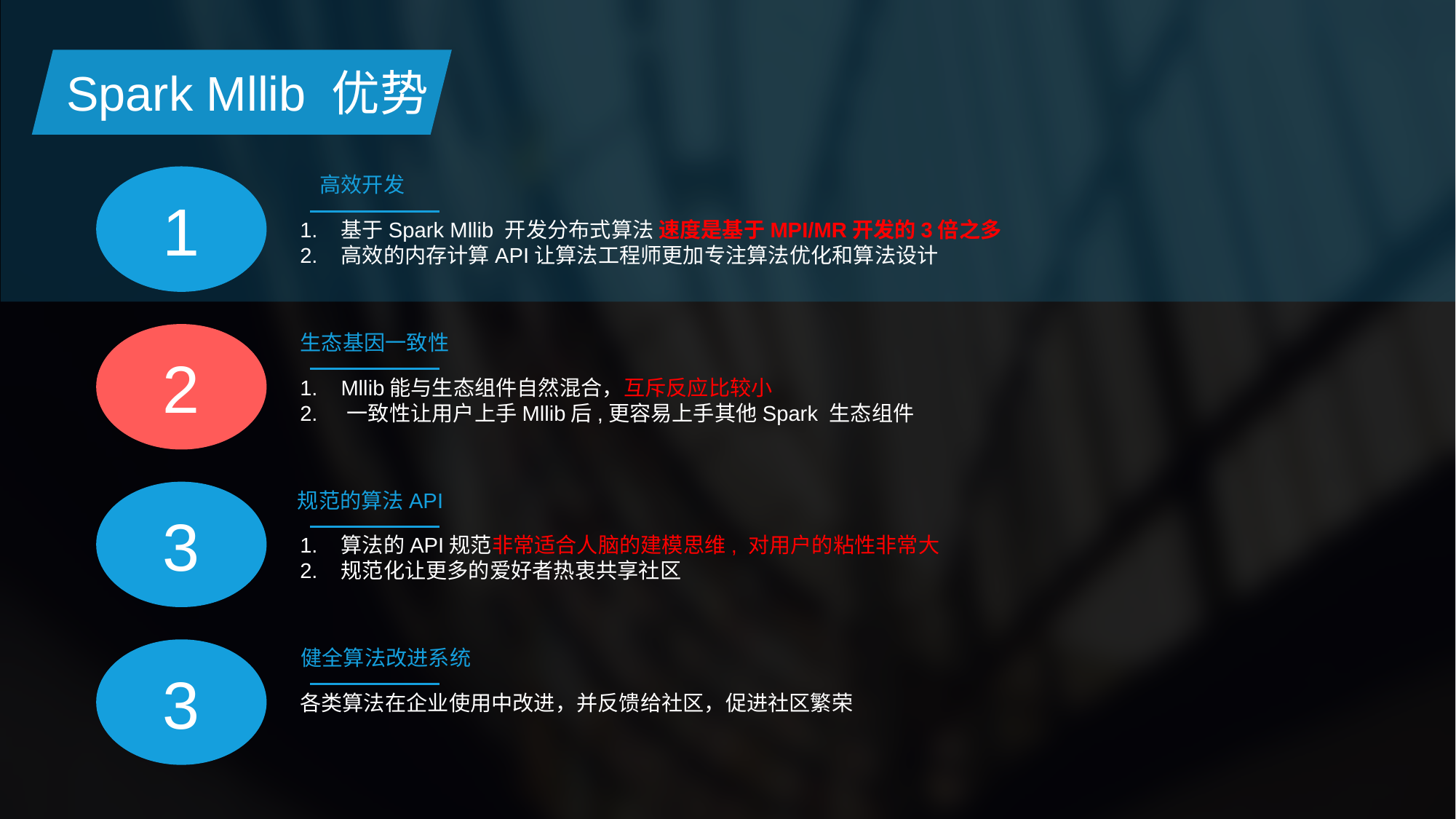

Spark Mllib 优势
1
高效开发
基于Spark Mllib 开发分布式算法 速度是基于MPI/MR开发的3倍之多
高效的内存计算API让算法工程师更加专注算法优化和算法设计
2
生态基因一致性
Mllib能与生态组件自然混合，互斥反应比较小
2.    一致性让用户上手Mllib后,更容易上手其他Spark 生态组件
3
规范的算法API
算法的API规范非常适合人脑的建模思维, 对用户的粘性非常大
规范化让更多的爱好者热衷共享社区
3
健全算法改进系统
各类算法在企业使用中改进，并反馈给社区，促进社区繁荣